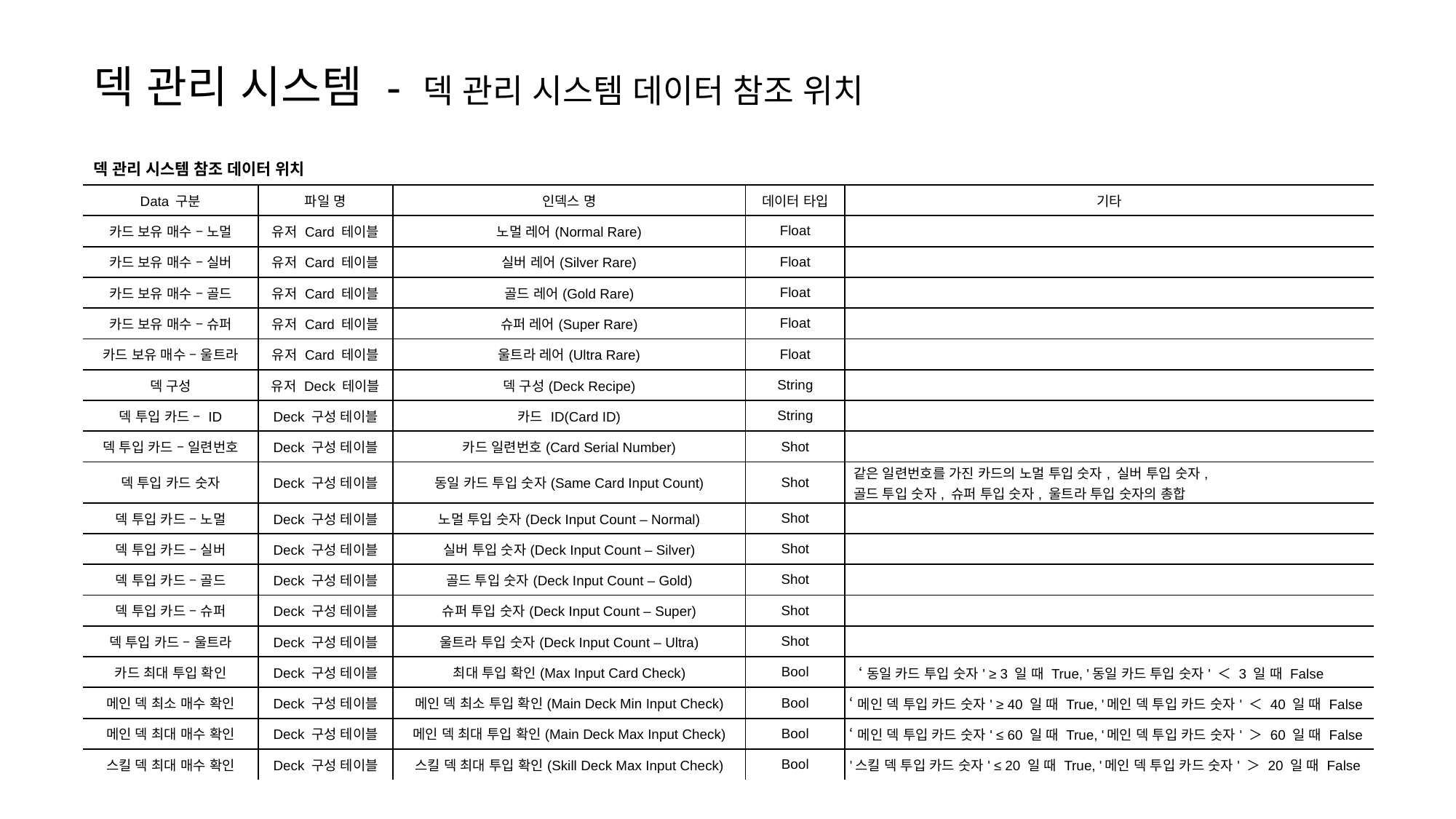

덱 관리 시스템 - 덱 관리 시스템 데이터 참조 위치
| 덱 관리 시스템 참조 데이터 위치 |  |  |  |  |
| --- | --- | --- | --- | --- |
| Data 구분 | 파일 명 | 인덱스 명 | 데이터 타입 | 기타 |
| 카드 보유 매수 – 노멀 | 유저 Card 테이블 | 노멀 레어(Normal Rare) | Float |  |
| 카드 보유 매수 – 실버 | 유저 Card 테이블 | 실버 레어(Silver Rare) | Float |  |
| 카드 보유 매수 – 골드 | 유저 Card 테이블 | 골드 레어(Gold Rare) | Float |  |
| 카드 보유 매수 – 슈퍼 | 유저 Card 테이블 | 슈퍼 레어(Super Rare) | Float |  |
| 카드 보유 매수 – 울트라 | 유저 Card 테이블 | 울트라 레어(Ultra Rare) | Float |  |
| 덱 구성 | 유저 Deck 테이블 | 덱 구성(Deck Recipe) | String |  |
| 덱 투입 카드 – ID | Deck 구성 테이블 | 카드 ID(Card ID) | String |  |
| 덱 투입 카드 – 일련번호 | Deck 구성 테이블 | 카드 일련번호(Card Serial Number) | Shot |  |
| 덱 투입 카드 숫자 | Deck 구성 테이블 | 동일 카드 투입 숫자(Same Card Input Count) | Shot | 같은 일련번호를 가진 카드의 노멀 투입 숫자, 실버 투입 숫자, 골드 투입 숫자, 슈퍼 투입 숫자, 울트라 투입 숫자의 총합 |
| 덱 투입 카드 – 노멀 | Deck 구성 테이블 | 노멀 투입 숫자(Deck Input Count – Normal) | Shot |  |
| 덱 투입 카드 – 실버 | Deck 구성 테이블 | 실버 투입 숫자(Deck Input Count – Silver) | Shot |  |
| 덱 투입 카드 – 골드 | Deck 구성 테이블 | 골드 투입 숫자(Deck Input Count – Gold) | Shot |  |
| 덱 투입 카드 – 슈퍼 | Deck 구성 테이블 | 슈퍼 투입 숫자(Deck Input Count – Super) | Shot |  |
| 덱 투입 카드 – 울트라 | Deck 구성 테이블 | 울트라 투입 숫자(Deck Input Count – Ultra) | Shot |  |
| 카드 최대 투입 확인 | Deck 구성 테이블 | 최대 투입 확인(Max Input Card Check) | Bool | ‘동일 카드 투입 숫자' ≥ 3 일 때 True, '동일 카드 투입 숫자' ＜ 3 일 때 False |
| 메인 덱 최소 매수 확인 | Deck 구성 테이블 | 메인 덱 최소 투입 확인(Main Deck Min Input Check) | Bool | ‘메인 덱 투입 카드 숫자' ≥ 40 일 때 True, '메인 덱 투입 카드 숫자' ＜ 40 일 때 False |
| 메인 덱 최대 매수 확인 | Deck 구성 테이블 | 메인 덱 최대 투입 확인(Main Deck Max Input Check) | Bool | ‘메인 덱 투입 카드 숫자' ≤ 60 일 때 True, '메인 덱 투입 카드 숫자' ＞ 60 일 때 False |
| 스킬 덱 최대 매수 확인 | Deck 구성 테이블 | 스킬 덱 최대 투입 확인(Skill Deck Max Input Check) | Bool | '스킬 덱 투입 카드 숫자' ≤ 20 일 때 True, '메인 덱 투입 카드 숫자' ＞ 20 일 때 False |